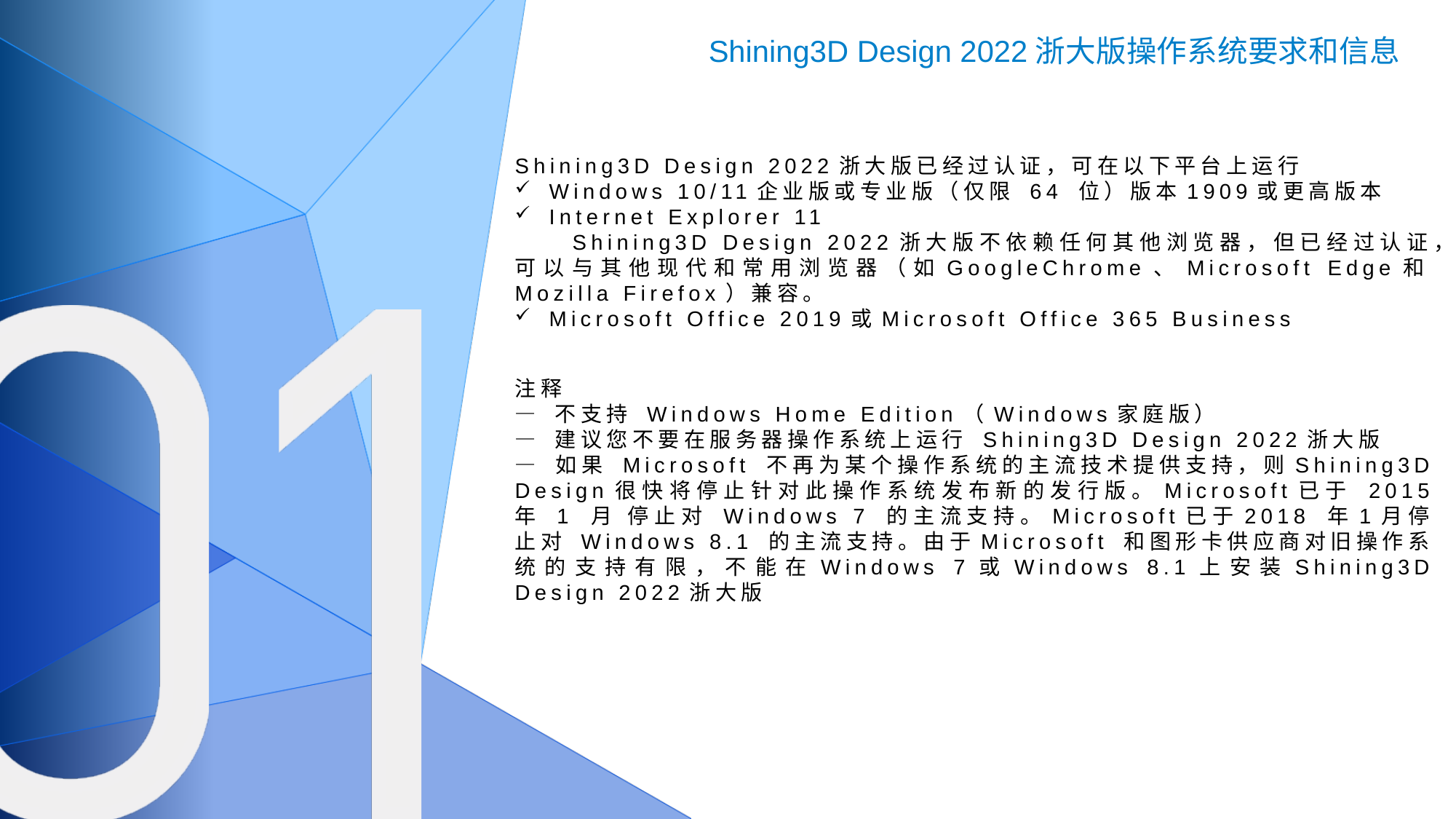

Shining3D Design 2022浙大版操作系统要求和信息
Shining3D Design 2022浙大版已经过认证，可在以下平台上运行
Windows 10/11企业版或专业版（仅限 64 位）版本1909或更高版本
Internet Explorer 11
     Shining3D Design 2022浙大版不依赖任何其他浏览器，但已经过认证，可以与其他现代和常用浏览器（如GoogleChrome、Microsoft Edge和Mozilla Firefox）兼容。
Microsoft Office 2019或Microsoft Office 365 Business

注释
— 不支持 Windows Home Edition（Windows家庭版）
— 建议您不要在服务器操作系统上运行 Shining3D Design 2022浙大版
— 如果 Microsoft 不再为某个操作系统的主流技术提供支持，则Shining3D Design很快将停止针对此操作系统发布新的发行版。Microsoft已于 2015 年 1 月 停止对 Windows 7 的主流支持。Microsoft已于2018 年1月停止对 Windows 8.1 的主流支持。由于Microsoft 和图形卡供应商对旧操作系统的支持有限，不能在Windows 7或Windows 8.1上安装Shining3D Design 2022浙大版